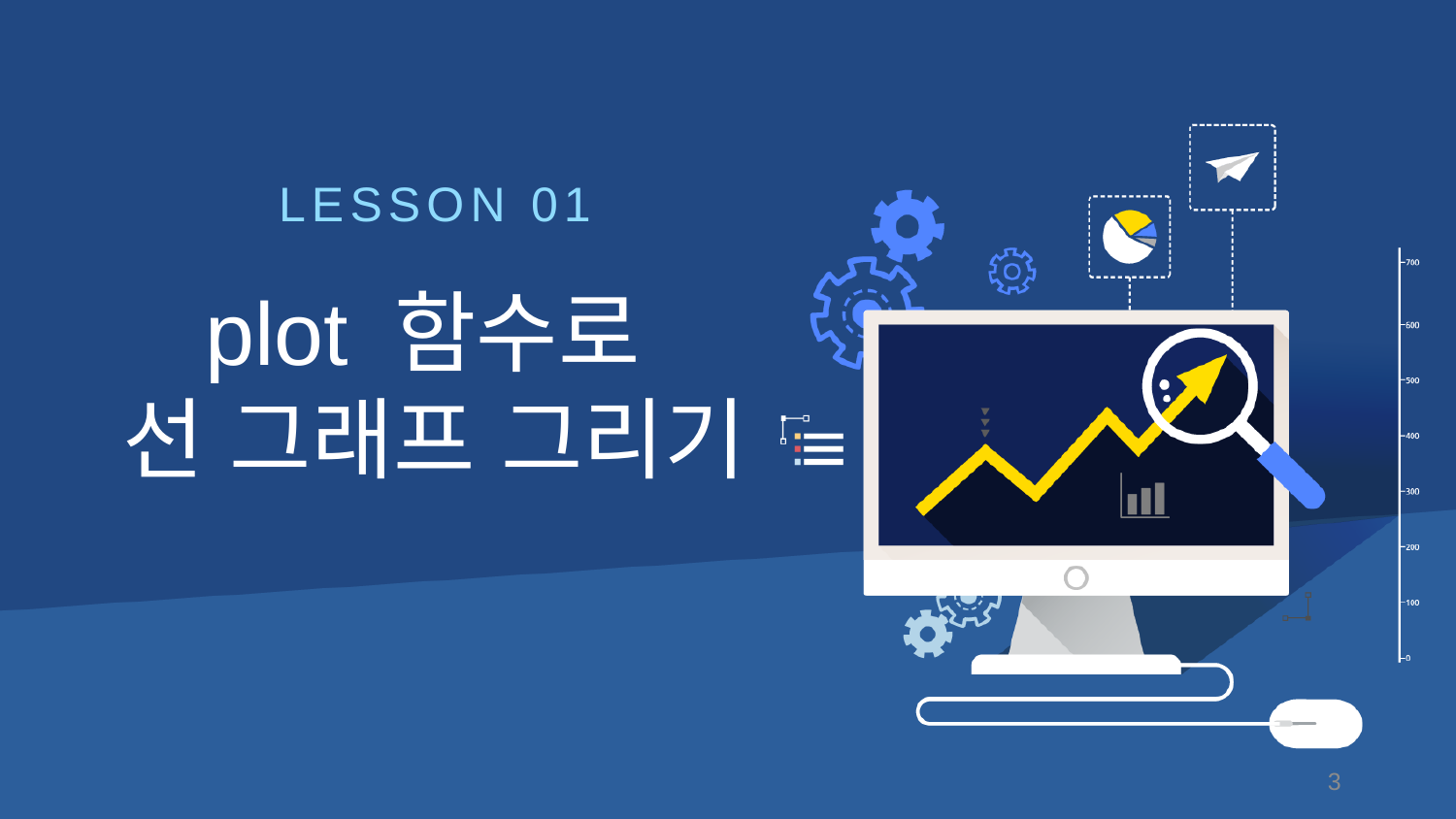

LESSON 01
plot 함수로
선 그래프 그리기